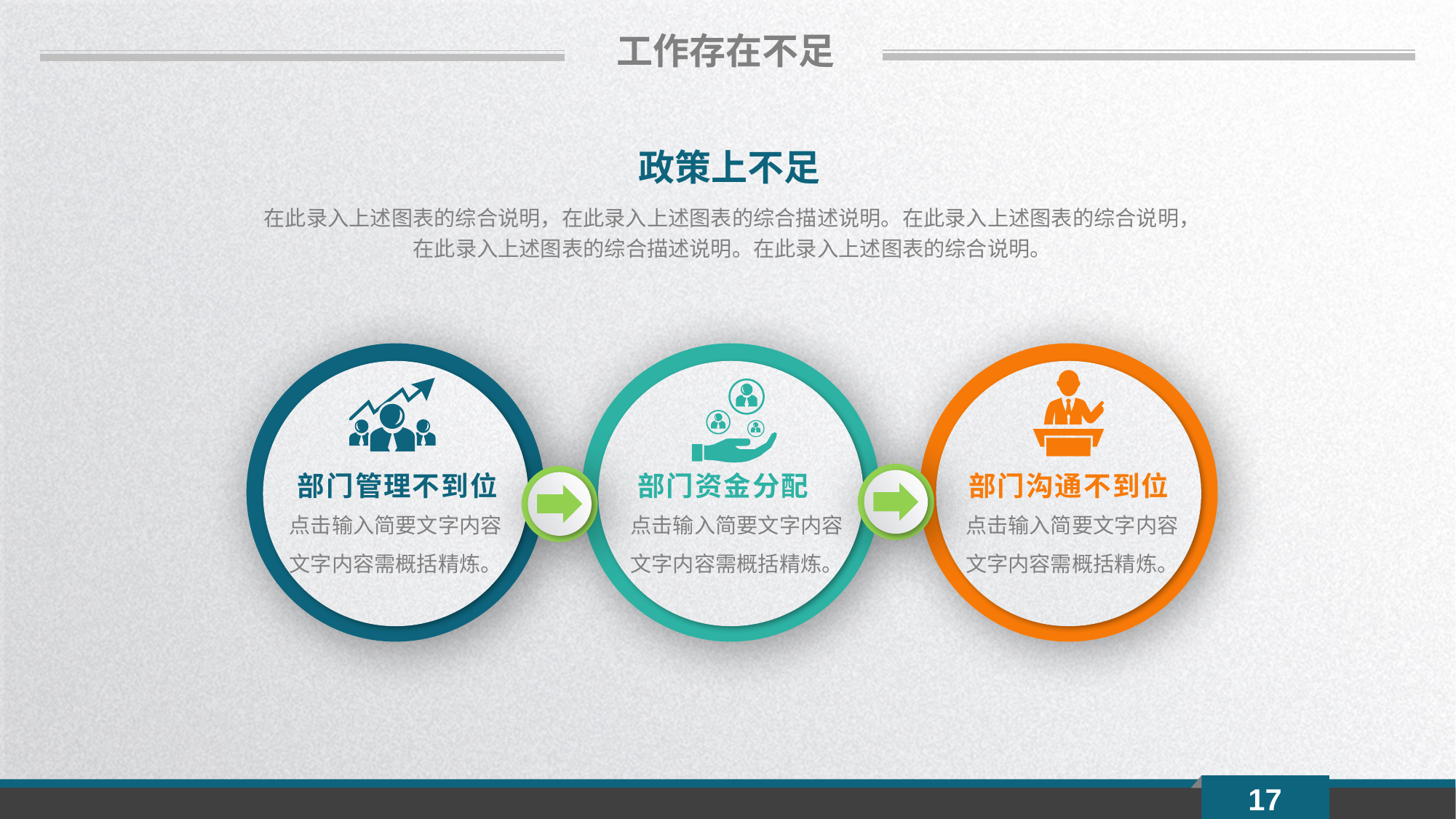

工作存在不足
政策上不足
在此录入上述图表的综合说明，在此录入上述图表的综合描述说明。在此录入上述图表的综合说明，在此录入上述图表的综合描述说明。在此录入上述图表的综合说明。

部门管理不到位
部门资金分配

部门沟通不到位

点击输入简要文字内容
文字内容需概括精炼。
点击输入简要文字内容
文字内容需概括精炼。
点击输入简要文字内容
文字内容需概括精炼。

17